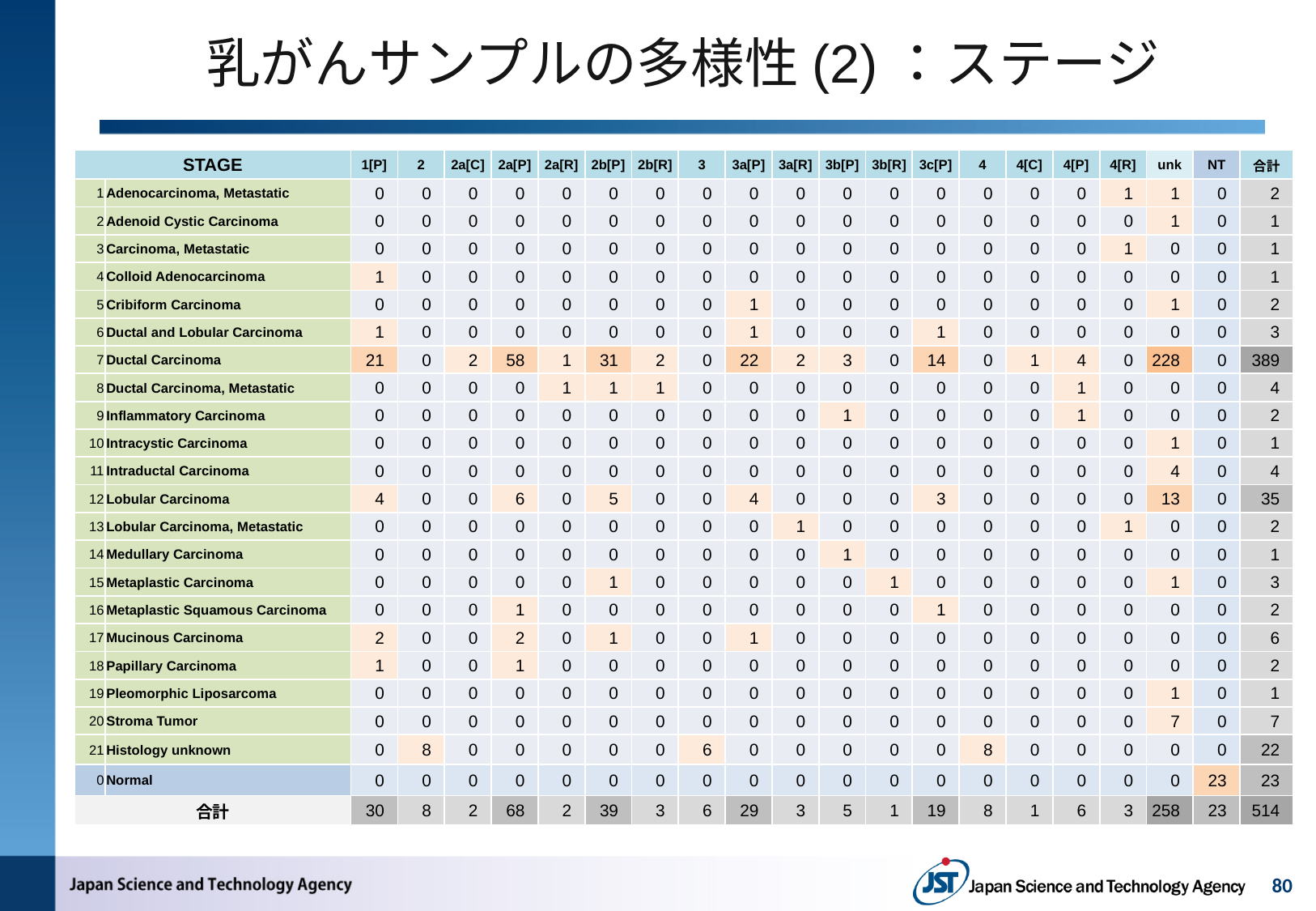

# 乳がんサンプルの多様性(2)：ステージ
| STAGE |  | 1[P] | 2 | 2a[C] | 2a[P] | 2a[R] | 2b[P] | 2b[R] | 3 | 3a[P] | 3a[R] | 3b[P] | 3b[R] | 3c[P] | 4 | 4[C] | 4[P] | 4[R] | unk | NT | 合計 |
| --- | --- | --- | --- | --- | --- | --- | --- | --- | --- | --- | --- | --- | --- | --- | --- | --- | --- | --- | --- | --- | --- |
| 1 | Adenocarcinoma, Metastatic | 0 | 0 | 0 | 0 | 0 | 0 | 0 | 0 | 0 | 0 | 0 | 0 | 0 | 0 | 0 | 0 | 1 | 1 | 0 | 2 |
| 2 | Adenoid Cystic Carcinoma | 0 | 0 | 0 | 0 | 0 | 0 | 0 | 0 | 0 | 0 | 0 | 0 | 0 | 0 | 0 | 0 | 0 | 1 | 0 | 1 |
| 3 | Carcinoma, Metastatic | 0 | 0 | 0 | 0 | 0 | 0 | 0 | 0 | 0 | 0 | 0 | 0 | 0 | 0 | 0 | 0 | 1 | 0 | 0 | 1 |
| 4 | Colloid Adenocarcinoma | 1 | 0 | 0 | 0 | 0 | 0 | 0 | 0 | 0 | 0 | 0 | 0 | 0 | 0 | 0 | 0 | 0 | 0 | 0 | 1 |
| 5 | Cribiform Carcinoma | 0 | 0 | 0 | 0 | 0 | 0 | 0 | 0 | 1 | 0 | 0 | 0 | 0 | 0 | 0 | 0 | 0 | 1 | 0 | 2 |
| 6 | Ductal and Lobular Carcinoma | 1 | 0 | 0 | 0 | 0 | 0 | 0 | 0 | 1 | 0 | 0 | 0 | 1 | 0 | 0 | 0 | 0 | 0 | 0 | 3 |
| 7 | Ductal Carcinoma | 21 | 0 | 2 | 58 | 1 | 31 | 2 | 0 | 22 | 2 | 3 | 0 | 14 | 0 | 1 | 4 | 0 | 228 | 0 | 389 |
| 8 | Ductal Carcinoma, Metastatic | 0 | 0 | 0 | 0 | 1 | 1 | 1 | 0 | 0 | 0 | 0 | 0 | 0 | 0 | 0 | 1 | 0 | 0 | 0 | 4 |
| 9 | Inflammatory Carcinoma | 0 | 0 | 0 | 0 | 0 | 0 | 0 | 0 | 0 | 0 | 1 | 0 | 0 | 0 | 0 | 1 | 0 | 0 | 0 | 2 |
| 10 | Intracystic Carcinoma | 0 | 0 | 0 | 0 | 0 | 0 | 0 | 0 | 0 | 0 | 0 | 0 | 0 | 0 | 0 | 0 | 0 | 1 | 0 | 1 |
| 11 | Intraductal Carcinoma | 0 | 0 | 0 | 0 | 0 | 0 | 0 | 0 | 0 | 0 | 0 | 0 | 0 | 0 | 0 | 0 | 0 | 4 | 0 | 4 |
| 12 | Lobular Carcinoma | 4 | 0 | 0 | 6 | 0 | 5 | 0 | 0 | 4 | 0 | 0 | 0 | 3 | 0 | 0 | 0 | 0 | 13 | 0 | 35 |
| 13 | Lobular Carcinoma, Metastatic | 0 | 0 | 0 | 0 | 0 | 0 | 0 | 0 | 0 | 1 | 0 | 0 | 0 | 0 | 0 | 0 | 1 | 0 | 0 | 2 |
| 14 | Medullary Carcinoma | 0 | 0 | 0 | 0 | 0 | 0 | 0 | 0 | 0 | 0 | 1 | 0 | 0 | 0 | 0 | 0 | 0 | 0 | 0 | 1 |
| 15 | Metaplastic Carcinoma | 0 | 0 | 0 | 0 | 0 | 1 | 0 | 0 | 0 | 0 | 0 | 1 | 0 | 0 | 0 | 0 | 0 | 1 | 0 | 3 |
| 16 | Metaplastic Squamous Carcinoma | 0 | 0 | 0 | 1 | 0 | 0 | 0 | 0 | 0 | 0 | 0 | 0 | 1 | 0 | 0 | 0 | 0 | 0 | 0 | 2 |
| 17 | Mucinous Carcinoma | 2 | 0 | 0 | 2 | 0 | 1 | 0 | 0 | 1 | 0 | 0 | 0 | 0 | 0 | 0 | 0 | 0 | 0 | 0 | 6 |
| 18 | Papillary Carcinoma | 1 | 0 | 0 | 1 | 0 | 0 | 0 | 0 | 0 | 0 | 0 | 0 | 0 | 0 | 0 | 0 | 0 | 0 | 0 | 2 |
| 19 | Pleomorphic Liposarcoma | 0 | 0 | 0 | 0 | 0 | 0 | 0 | 0 | 0 | 0 | 0 | 0 | 0 | 0 | 0 | 0 | 0 | 1 | 0 | 1 |
| 20 | Stroma Tumor | 0 | 0 | 0 | 0 | 0 | 0 | 0 | 0 | 0 | 0 | 0 | 0 | 0 | 0 | 0 | 0 | 0 | 7 | 0 | 7 |
| 21 | Histology unknown | 0 | 8 | 0 | 0 | 0 | 0 | 0 | 6 | 0 | 0 | 0 | 0 | 0 | 8 | 0 | 0 | 0 | 0 | 0 | 22 |
| 0 | Normal | 0 | 0 | 0 | 0 | 0 | 0 | 0 | 0 | 0 | 0 | 0 | 0 | 0 | 0 | 0 | 0 | 0 | 0 | 23 | 23 |
| 合計 |  | 30 | 8 | 2 | 68 | 2 | 39 | 3 | 6 | 29 | 3 | 5 | 1 | 19 | 8 | 1 | 6 | 3 | 258 | 23 | 514 |
80